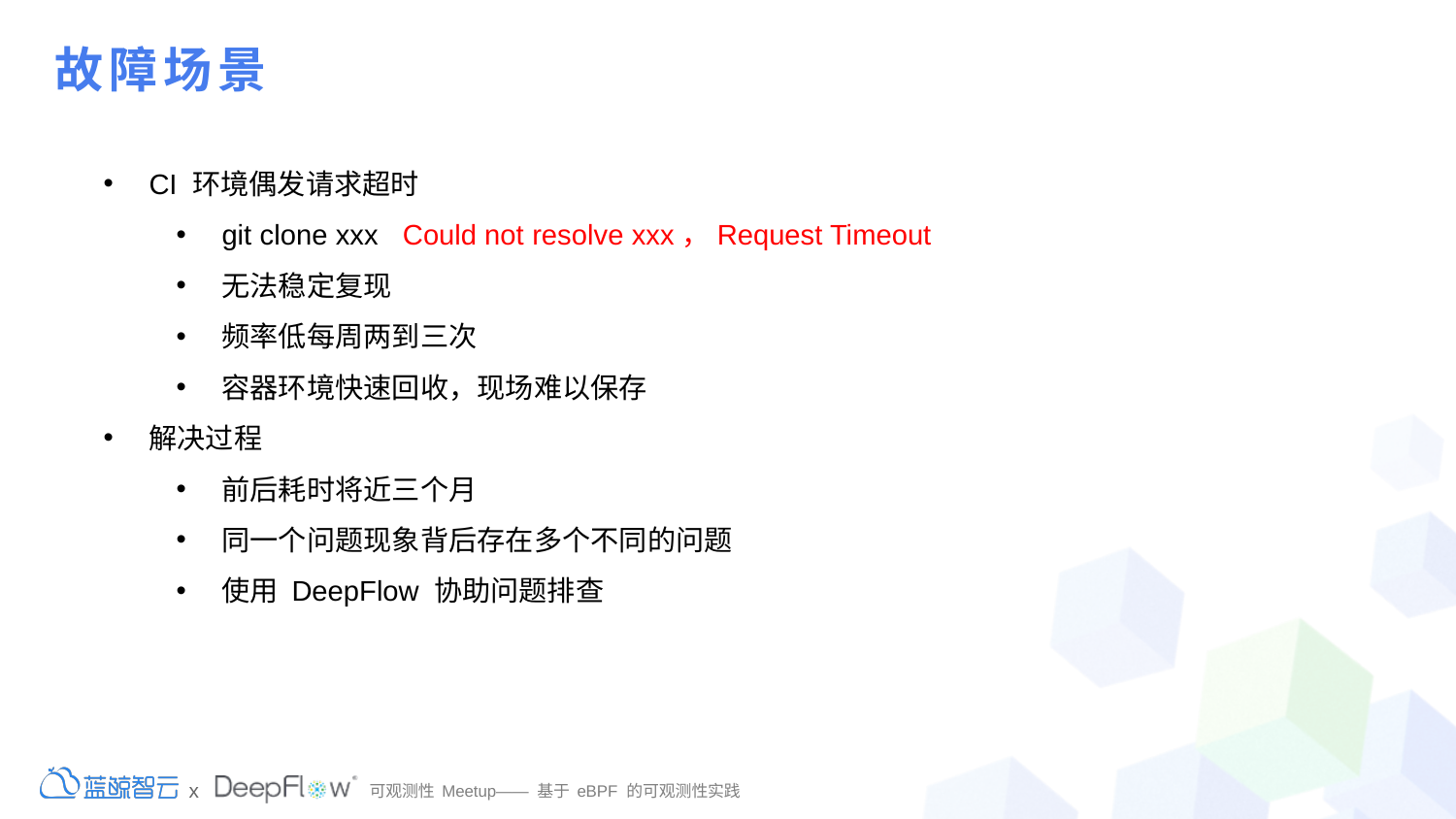

# 故障场景
CI 环境偶发请求超时
git clone xxx   Could not resolve xxx，Request Timeout
无法稳定复现
频率低每周两到三次
容器环境快速回收，现场难以保存
解决过程
前后耗时将近三个月
同一个问题现象背后存在多个不同的问题
使用 DeepFlow 协助问题排查